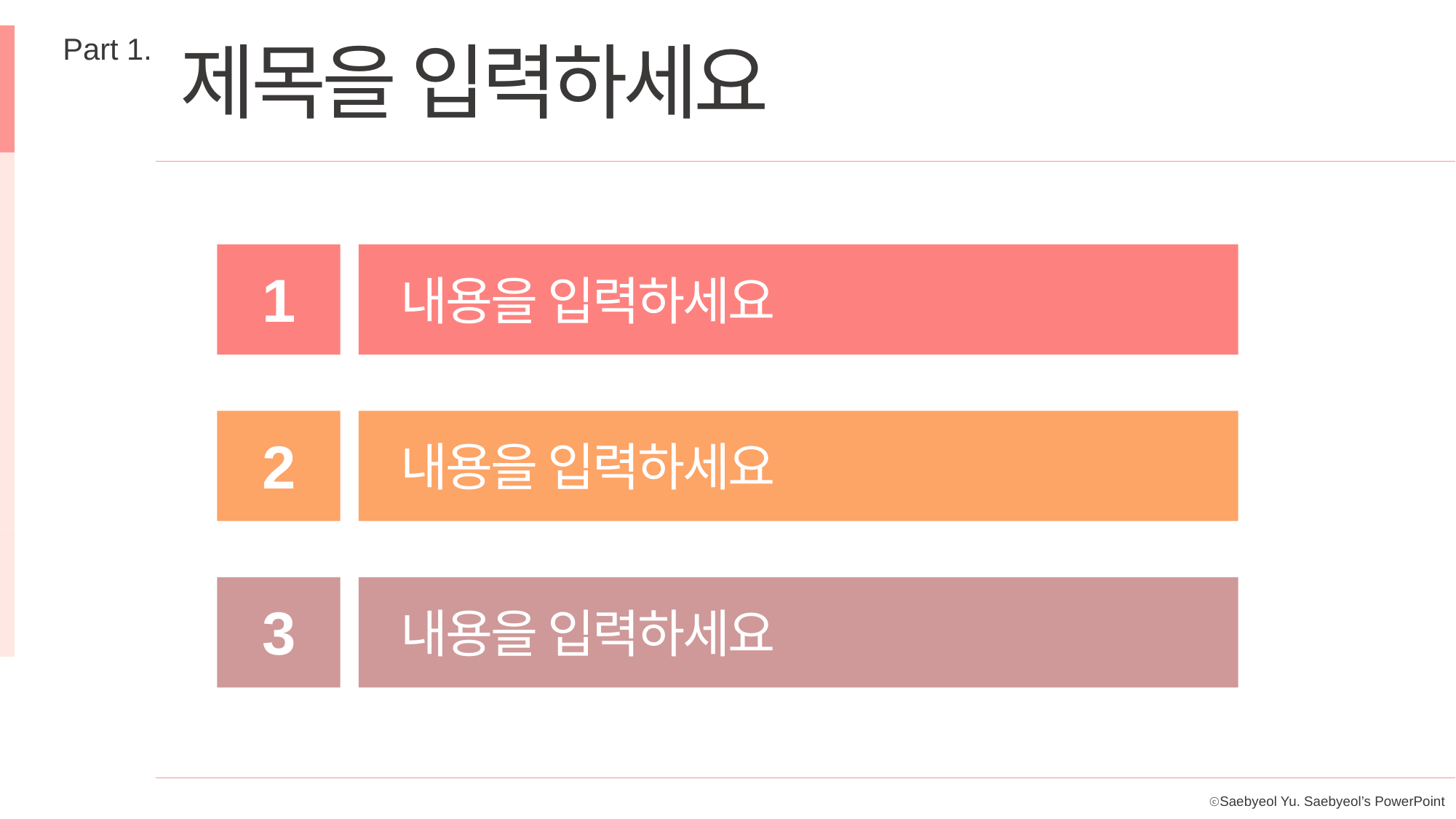

Part 1.

제목을 입력하세요

1
내용을 입력하세요

2
내용을 입력하세요

3
내용을 입력하세요